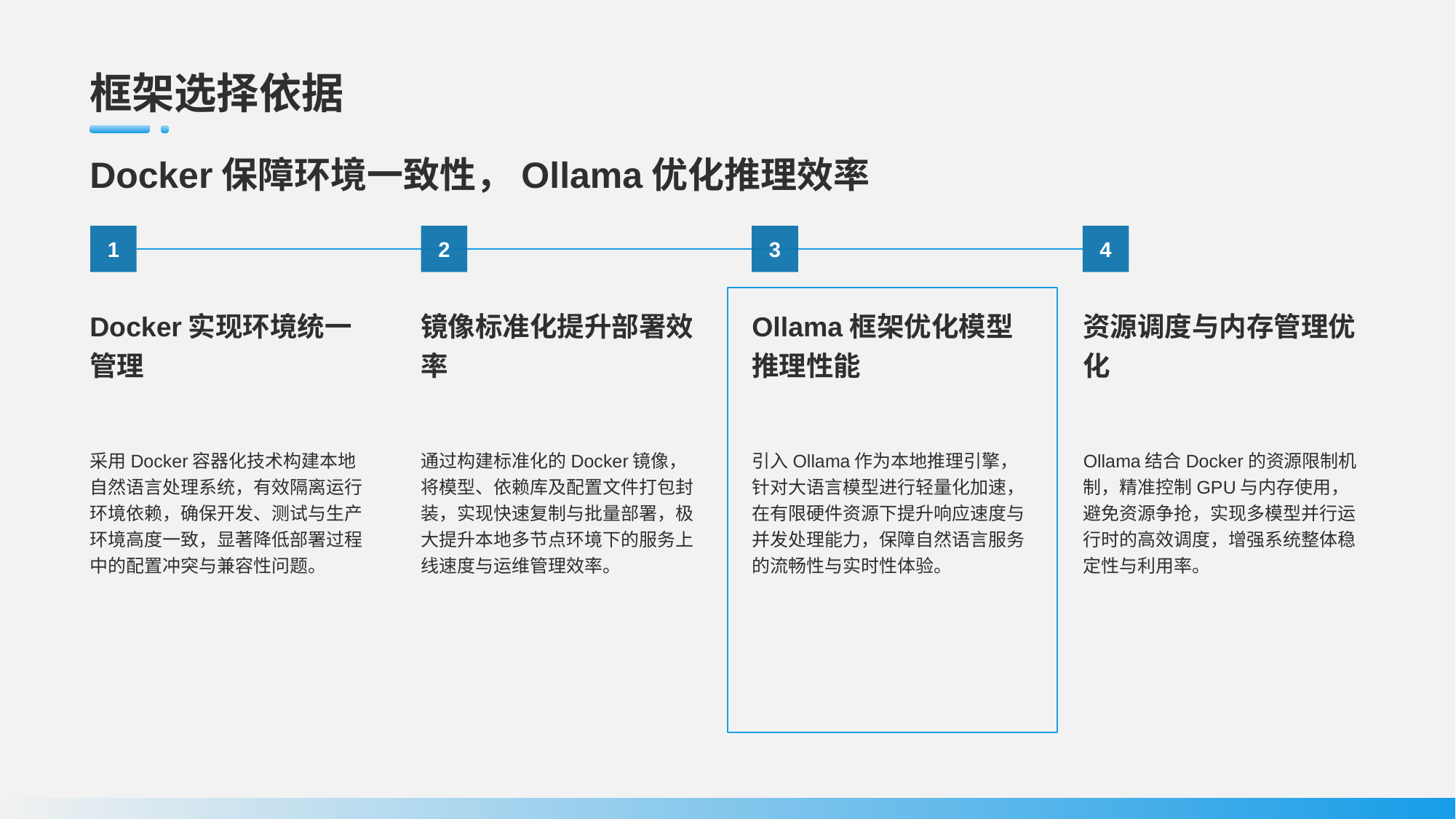

# 框架选择依据
Docker保障环境一致性，Ollama优化推理效率
1
Docker实现环境统一管理
采用Docker容器化技术构建本地自然语言处理系统，有效隔离运行环境依赖，确保开发、测试与生产环境高度一致，显著降低部署过程中的配置冲突与兼容性问题。
2
镜像标准化提升部署效率
通过构建标准化的Docker镜像，将模型、依赖库及配置文件打包封装，实现快速复制与批量部署，极大提升本地多节点环境下的服务上线速度与运维管理效率。
3
Ollama框架优化模型推理性能
引入Ollama作为本地推理引擎，针对大语言模型进行轻量化加速，在有限硬件资源下提升响应速度与并发处理能力，保障自然语言服务的流畅性与实时性体验。
4
资源调度与内存管理优化
Ollama结合Docker的资源限制机制，精准控制GPU与内存使用，避免资源争抢，实现多模型并行运行时的高效调度，增强系统整体稳定性与利用率。